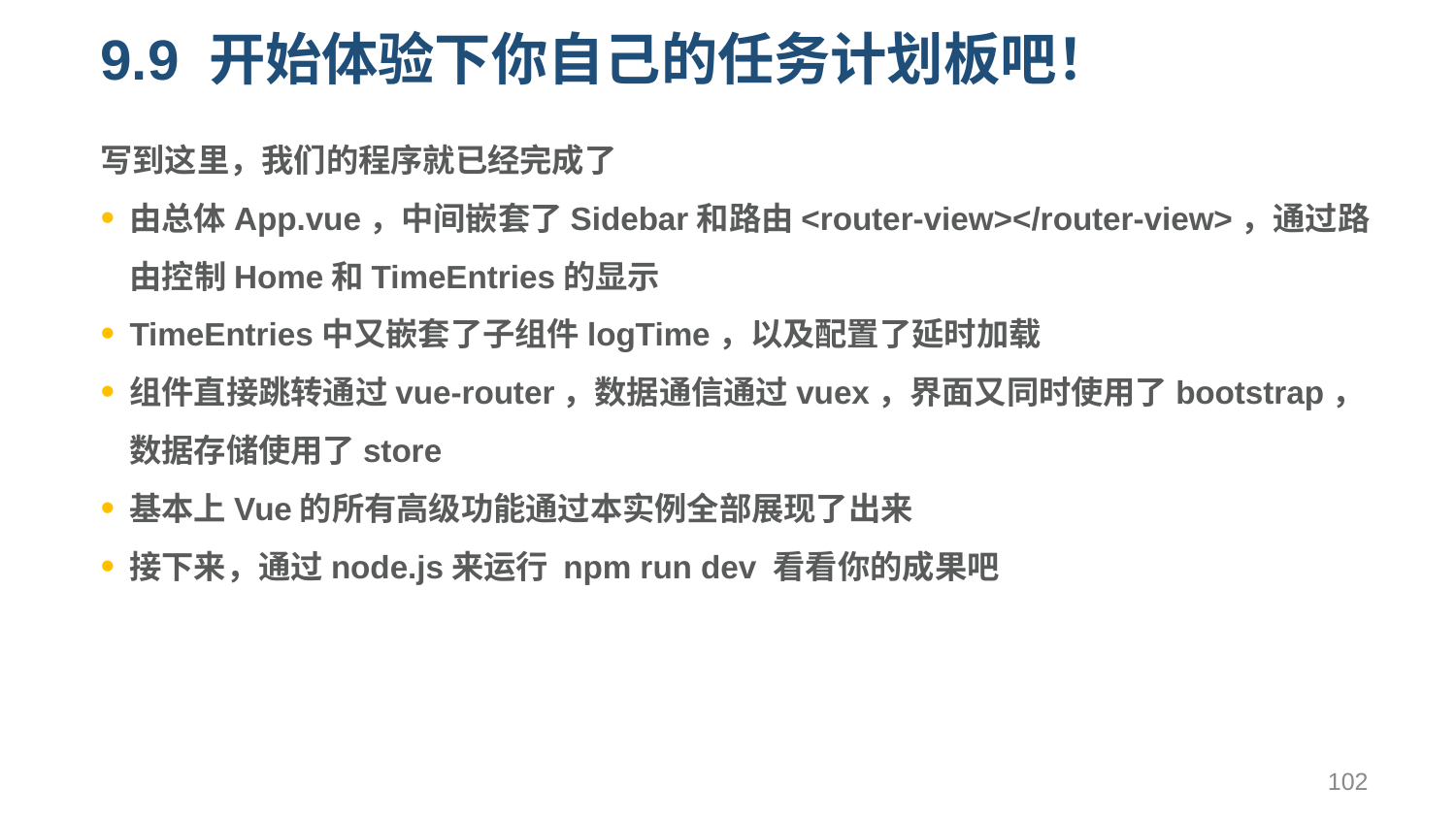

# 9.9 开始体验下你自己的任务计划板吧！
写到这里，我们的程序就已经完成了
由总体App.vue，中间嵌套了Sidebar和路由<router-view></router-view>，通过路由控制Home和TimeEntries的显示
TimeEntries中又嵌套了子组件logTime，以及配置了延时加载
组件直接跳转通过vue-router，数据通信通过vuex，界面又同时使用了bootstrap，数据存储使用了store
基本上Vue的所有高级功能通过本实例全部展现了出来
接下来，通过node.js来运行 npm run dev 看看你的成果吧
102